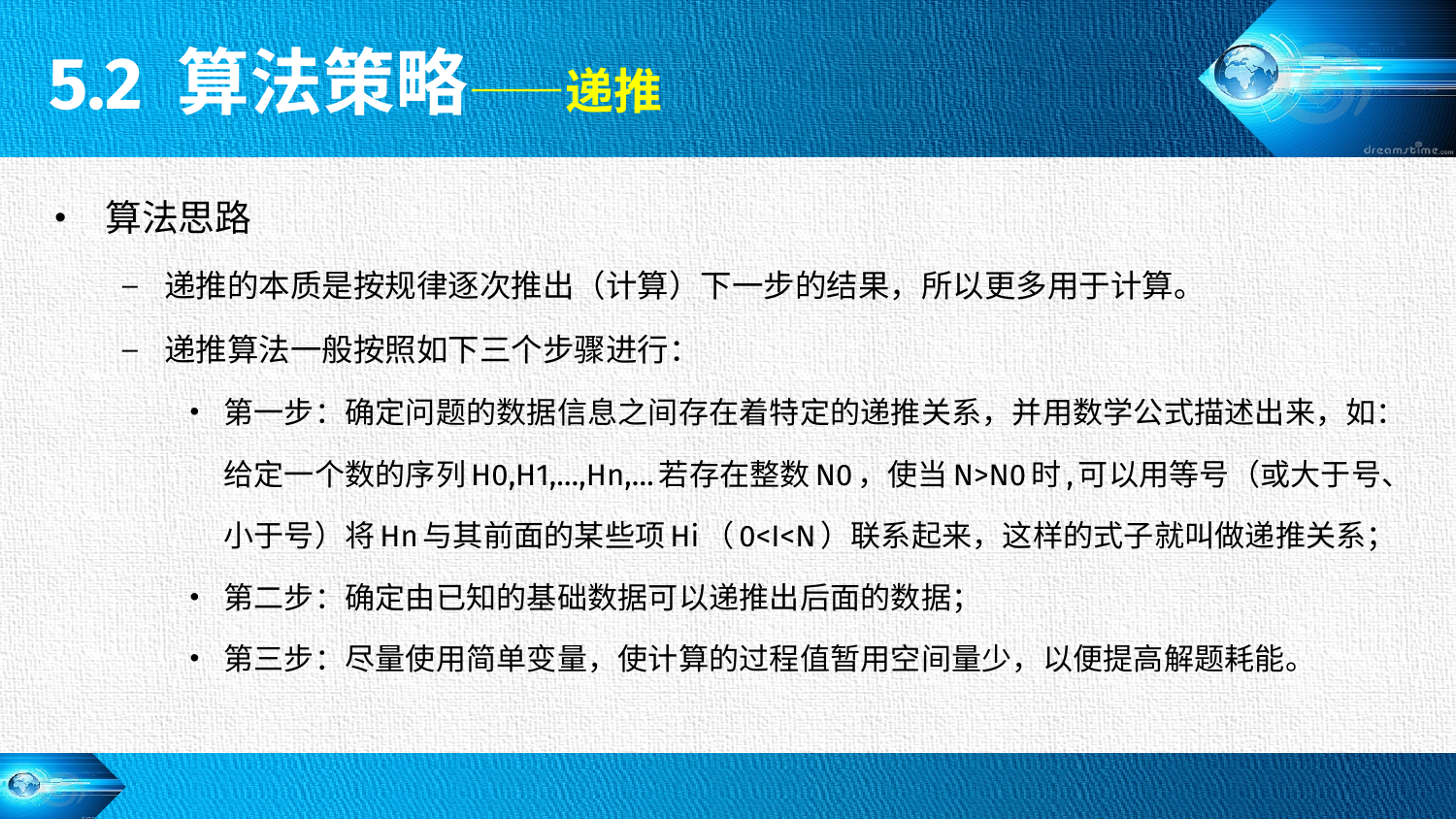

5.2 算法策略——递推
算法思路
递推的本质是按规律逐次推出（计算）下一步的结果，所以更多用于计算。
递推算法一般按照如下三个步骤进行：
第一步：确定问题的数据信息之间存在着特定的递推关系，并用数学公式描述出来，如：给定一个数的序列H0,H1,…,Hn,…若存在整数N0，使当N>N0时,可以用等号（或大于号、小于号）将Hn与其前面的某些项Hi（0<I<N）联系起来，这样的式子就叫做递推关系；
第二步：确定由已知的基础数据可以递推出后面的数据；
第三步：尽量使用简单变量，使计算的过程值暂用空间量少，以便提高解题耗能。